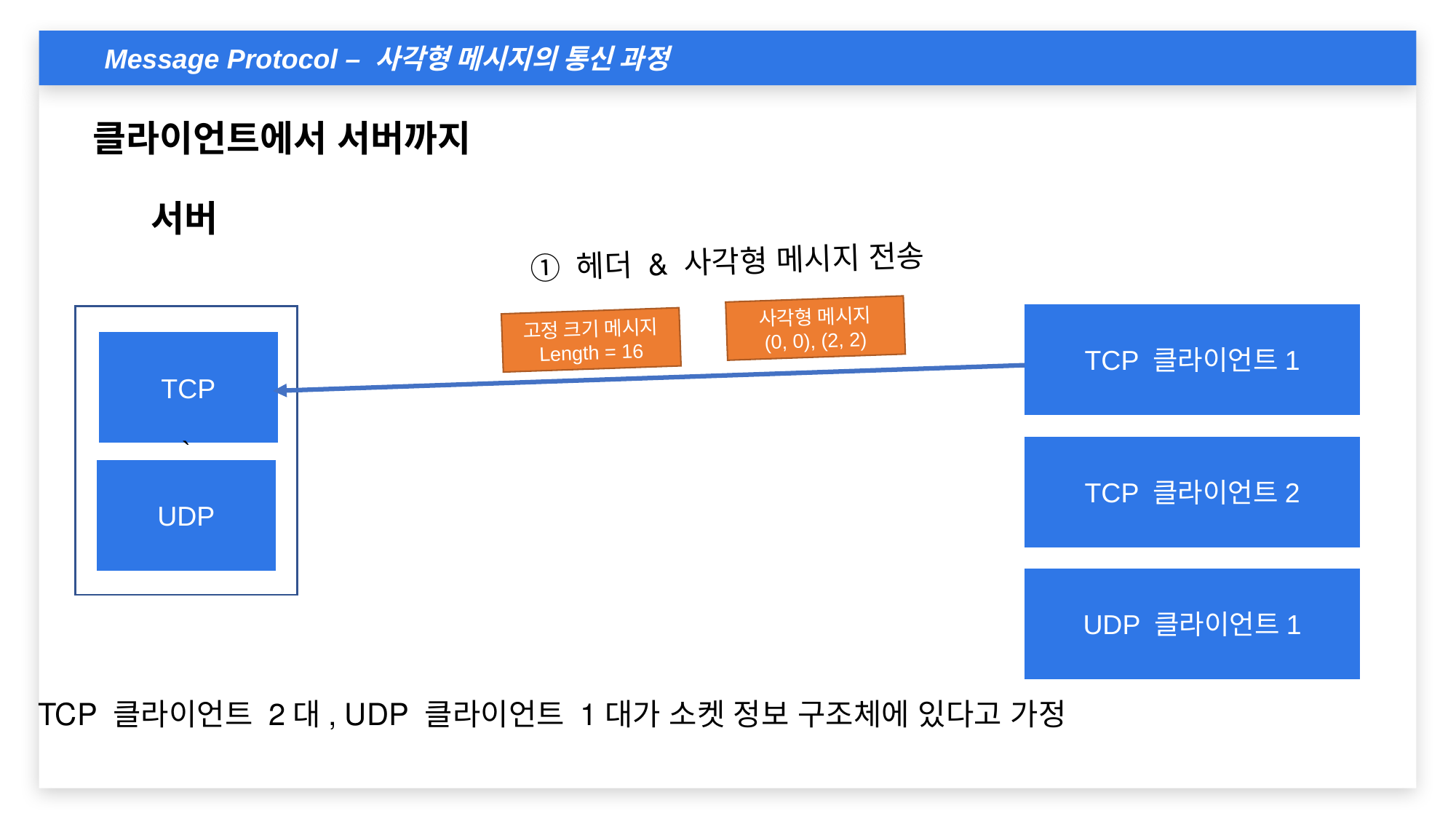

Message Protocol – 사각형 메시지의 통신 과정

①`
클라이언트에서 서버까지
서버
① 헤더 & 사각형 메시지 전송

사각형 메시지
(0, 0), (2, 2)

TCP 클라이언트1
`

고정 크기 메시지
Length = 16

TCP

TCP 클라이언트2

UDP

UDP 클라이언트1
TCP 클라이언트 2대, UDP 클라이언트 1대가 소켓 정보 구조체에 있다고 가정